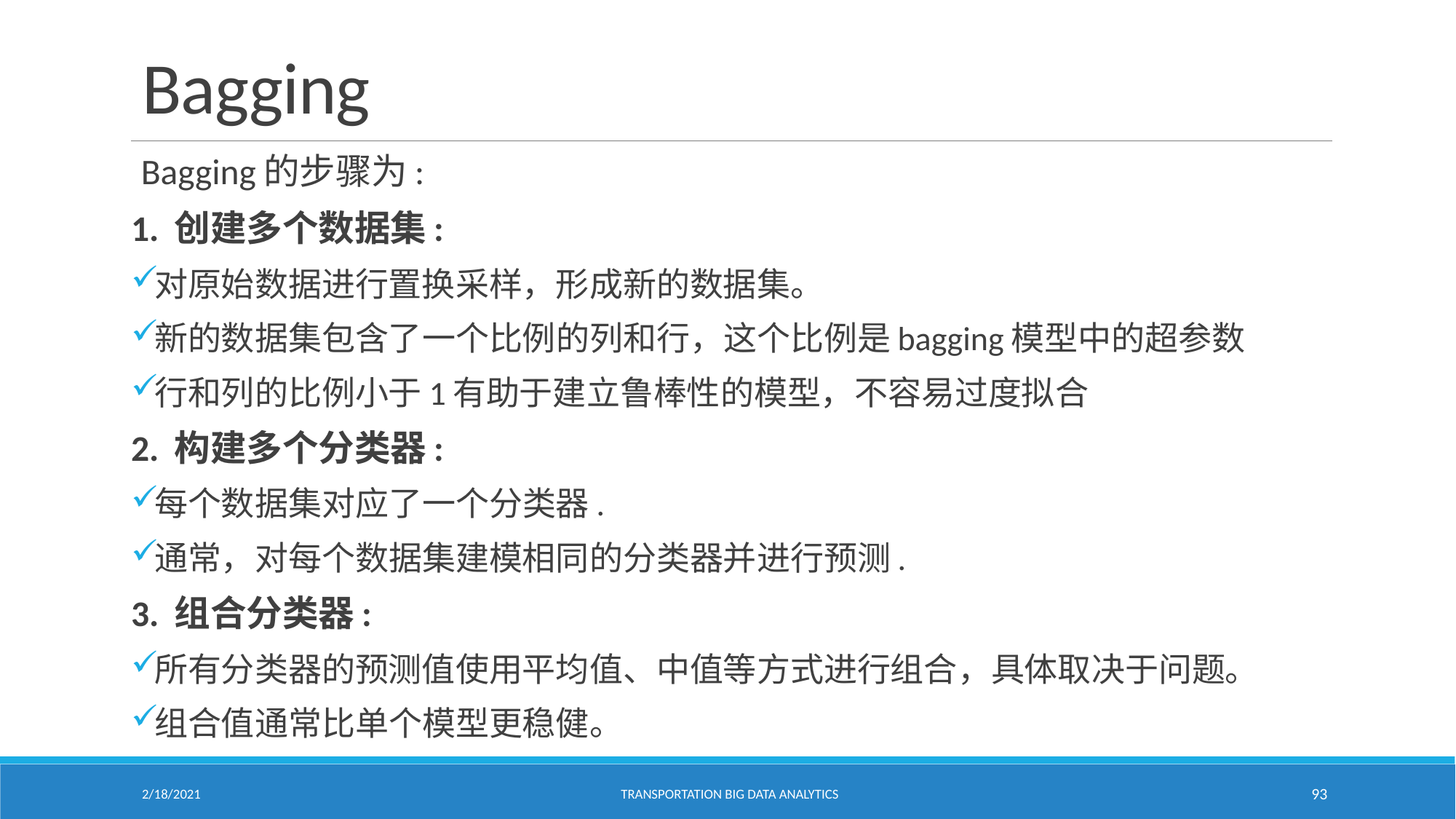

# Bagging
Bagging的步骤为:
1. 创建多个数据集:
对原始数据进行置换采样，形成新的数据集。
新的数据集包含了一个比例的列和行，这个比例是bagging模型中的超参数
行和列的比例小于1有助于建立鲁棒性的模型，不容易过度拟合
2. 构建多个分类器:
每个数据集对应了一个分类器.
通常，对每个数据集建模相同的分类器并进行预测.
3. 组合分类器:
所有分类器的预测值使用平均值、中值等方式进行组合，具体取决于问题。
组合值通常比单个模型更稳健。
2/18/2021
Transportation Big Data Analytics
93